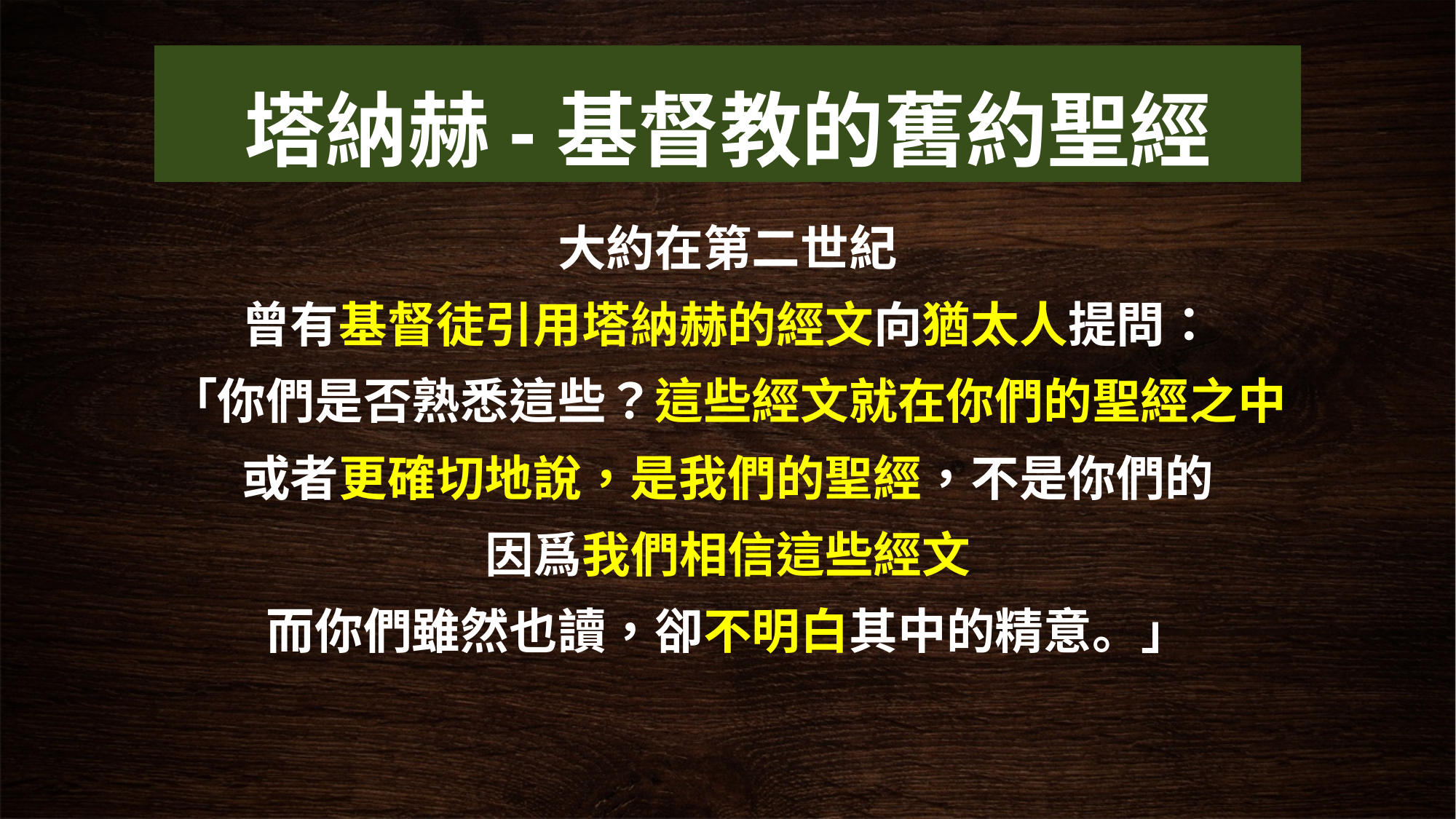

# 塔納赫-基督教的舊約聖經
大約在第二世紀
曾有基督徒引用塔納赫的經文向猶太人提問：
「你們是否熟悉這些？這些經文就在你們的聖經之中
或者更確切地說，是我們的聖經，不是你們的
因爲我們相信這些經文
而你們雖然也讀，卻不明白其中的精意。」